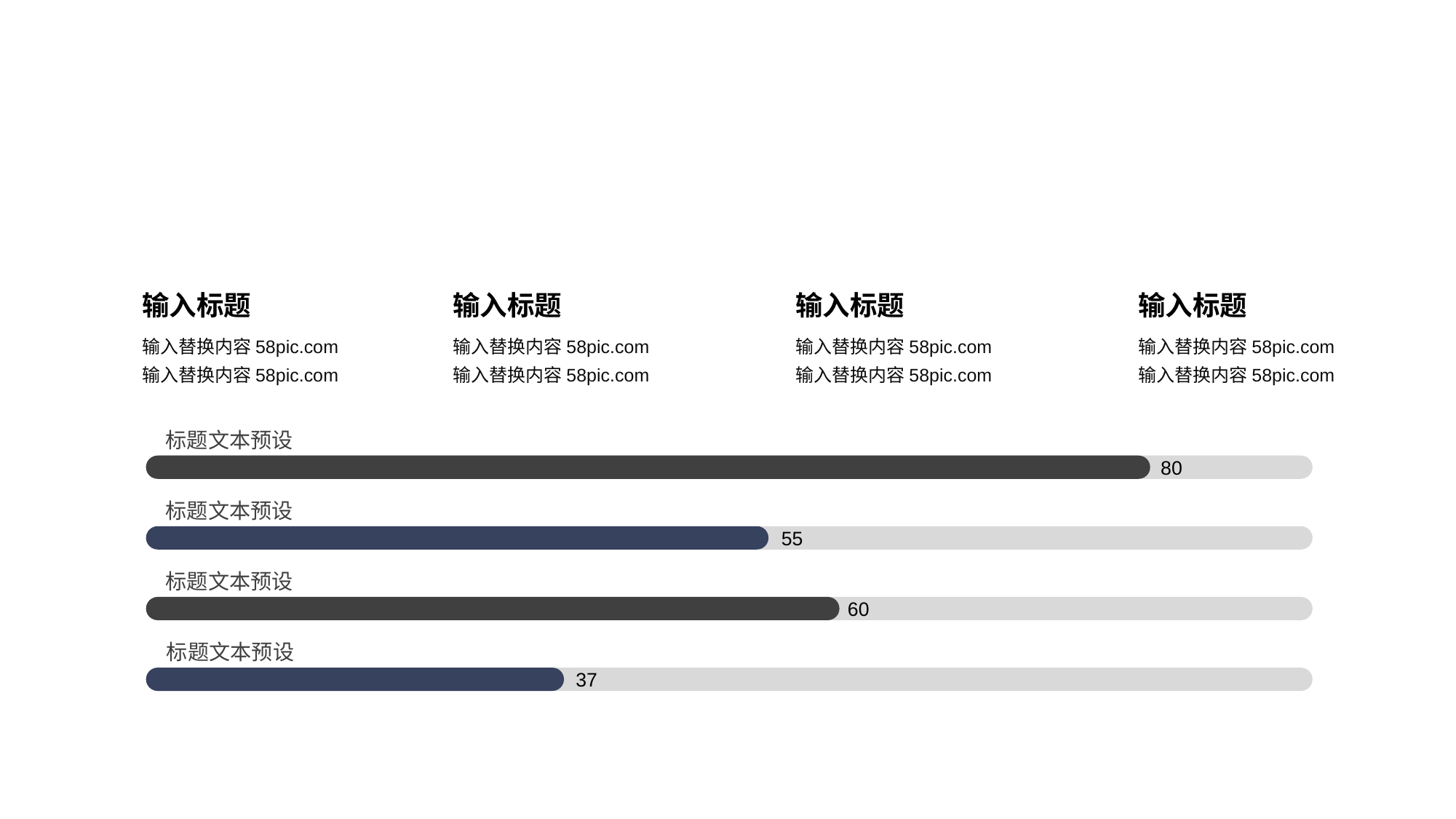

输入标题
输入标题
输入标题
输入标题
输入替换内容58pic.com输入替换内容58pic.com
输入替换内容58pic.com输入替换内容58pic.com
输入替换内容58pic.com输入替换内容58pic.com
输入替换内容58pic.com输入替换内容58pic.com
标题文本预设

80
标题文本预设

55
标题文本预设

60
标题文本预设
37